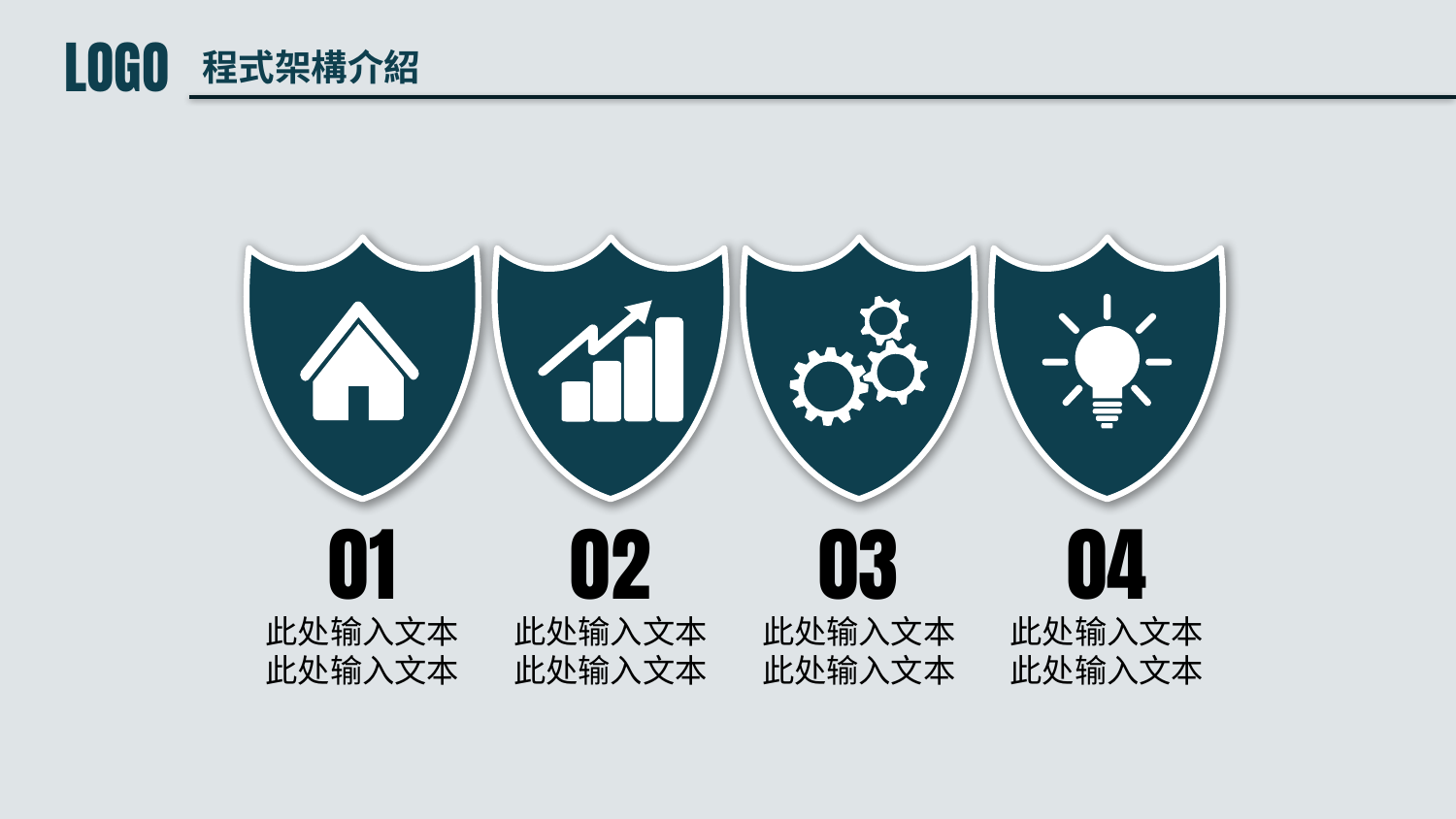

01
此处输入文本
此处输入文本
02
此处输入文本
此处输入文本
03
此处输入文本
此处输入文本
04
此处输入文本
此处输入文本